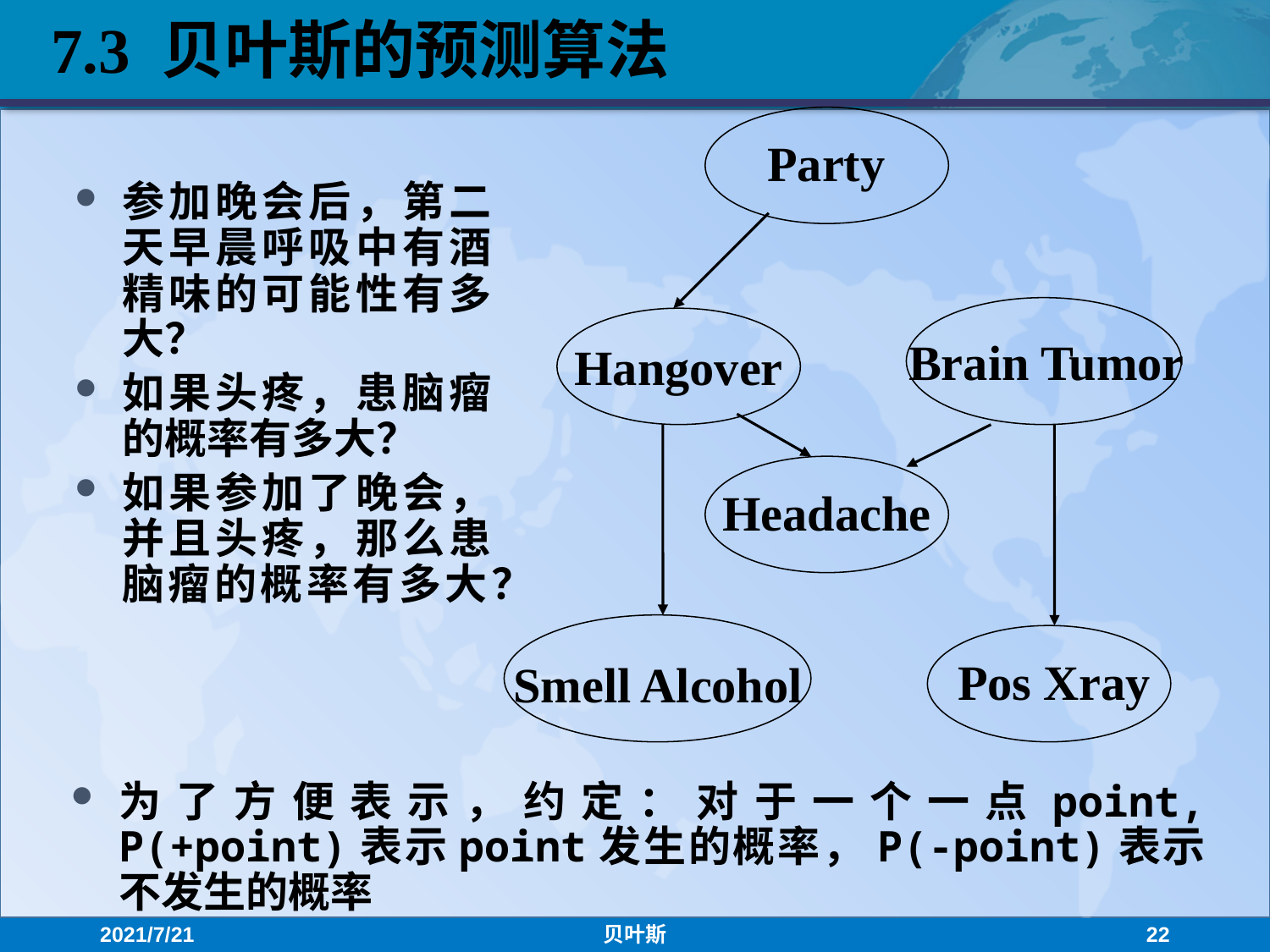

7.3 贝叶斯的预测算法

Party
参加晚会后，第二天早晨呼吸中有酒精味的可能性有多大？
如果头疼，患脑瘤的概率有多大？
如果参加了晚会，并且头疼，那么患脑瘤的概率有多大？

Brain Tumor
Hangover

Headache

Pos Xray
Smell Alcohol
为了方便表示，约定：对于一个一点point, P(+point)表示point发生的概率，P(-point)表示不发生的概率
2021/7/21
贝叶斯
22